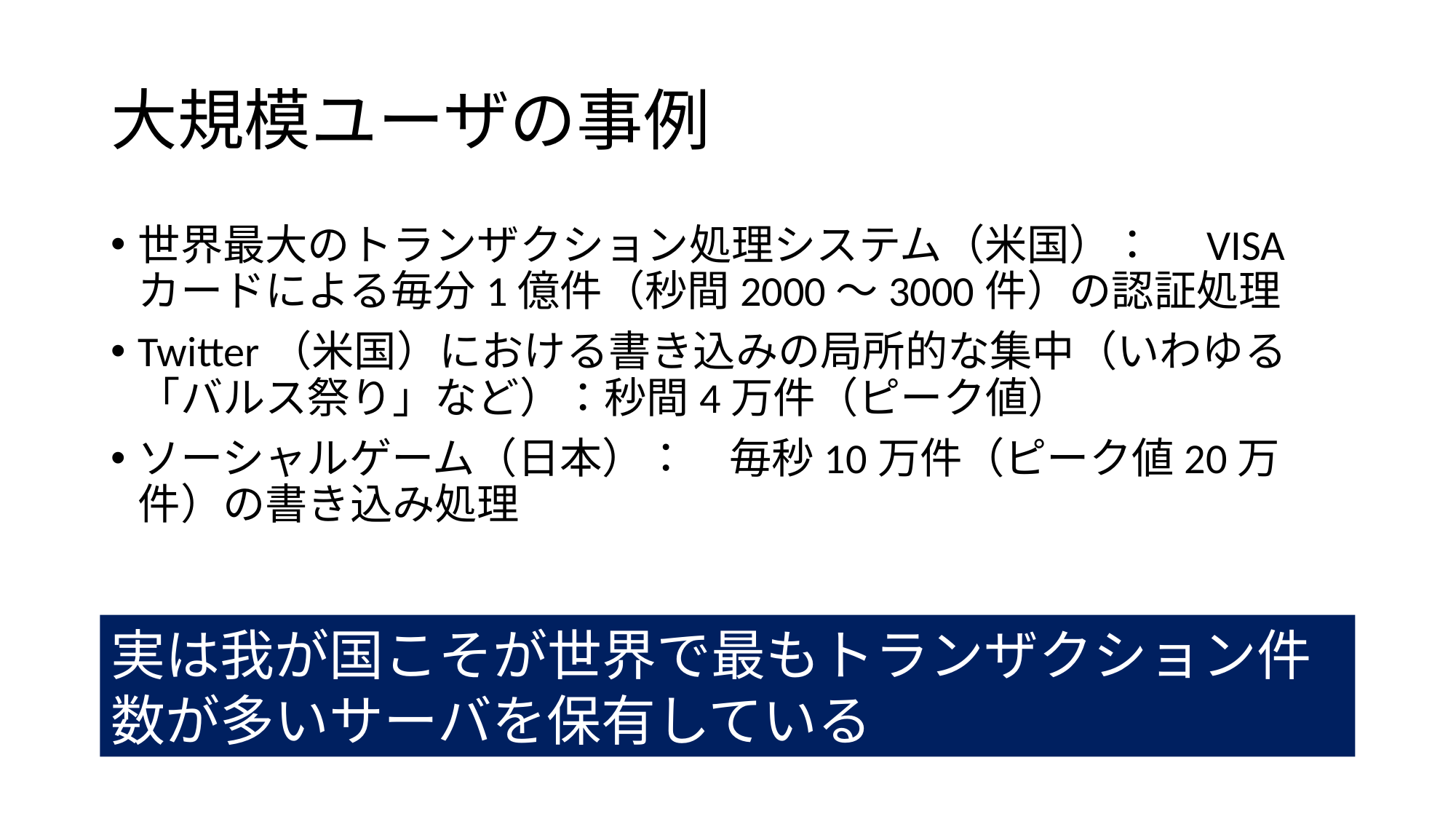

# 大規模ユーザの事例
世界最大のトランザクション処理システム（米国）：　VISAカードによる毎分1億件（秒間2000～3000件）の認証処理
Twitter（米国）における書き込みの局所的な集中（いわゆる「バルス祭り」など）：秒間4万件（ピーク値）
ソーシャルゲーム（日本）：　毎秒10万件（ピーク値20万件）の書き込み処理
実は我が国こそが世界で最もトランザクション件数が多いサーバを保有している